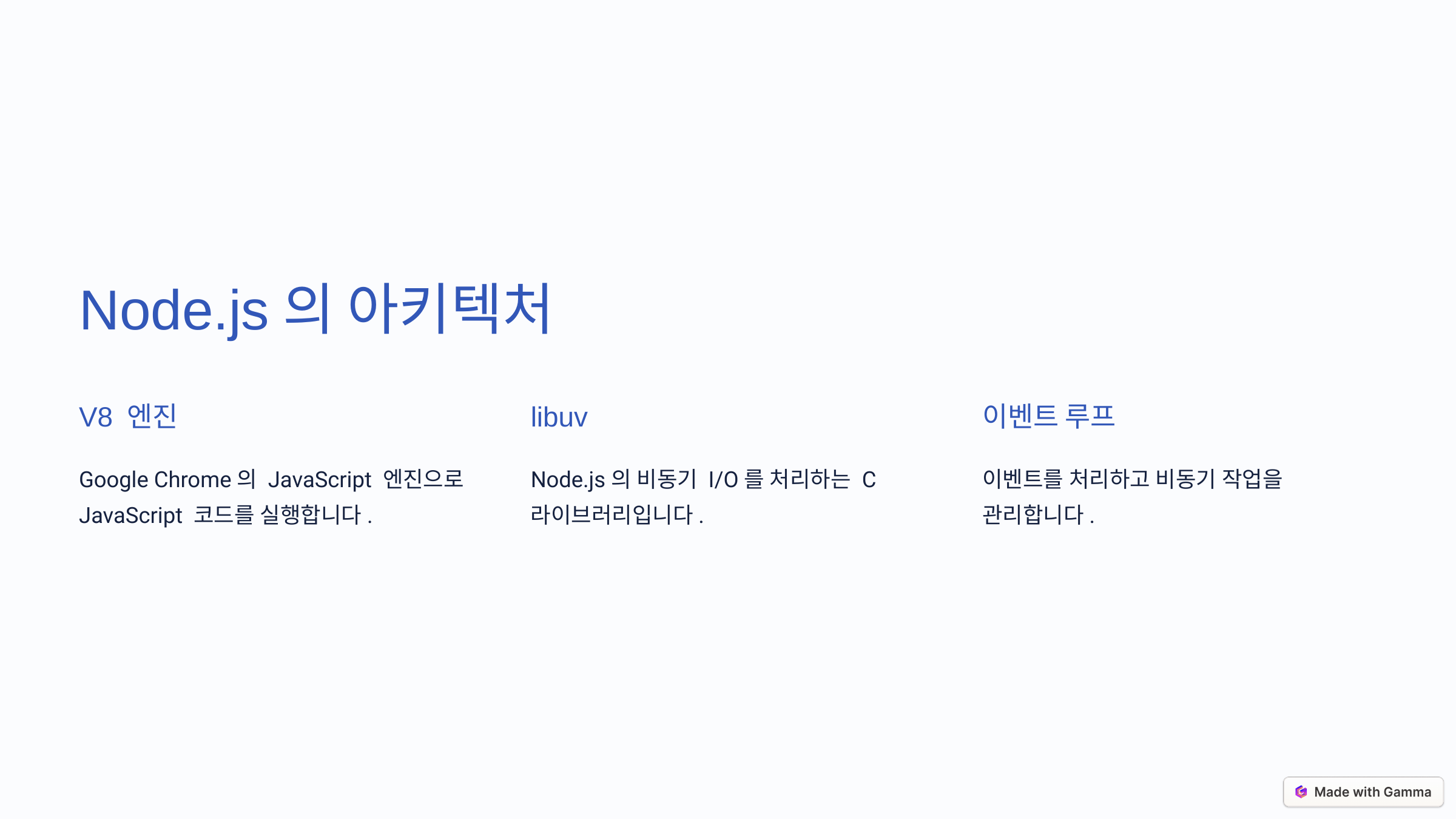

Node.js의 아키텍처
V8 엔진
libuv
이벤트 루프
Google Chrome의 JavaScript 엔진으로 JavaScript 코드를 실행합니다.
Node.js의 비동기 I/O를 처리하는 C 라이브러리입니다.
이벤트를 처리하고 비동기 작업을 관리합니다.